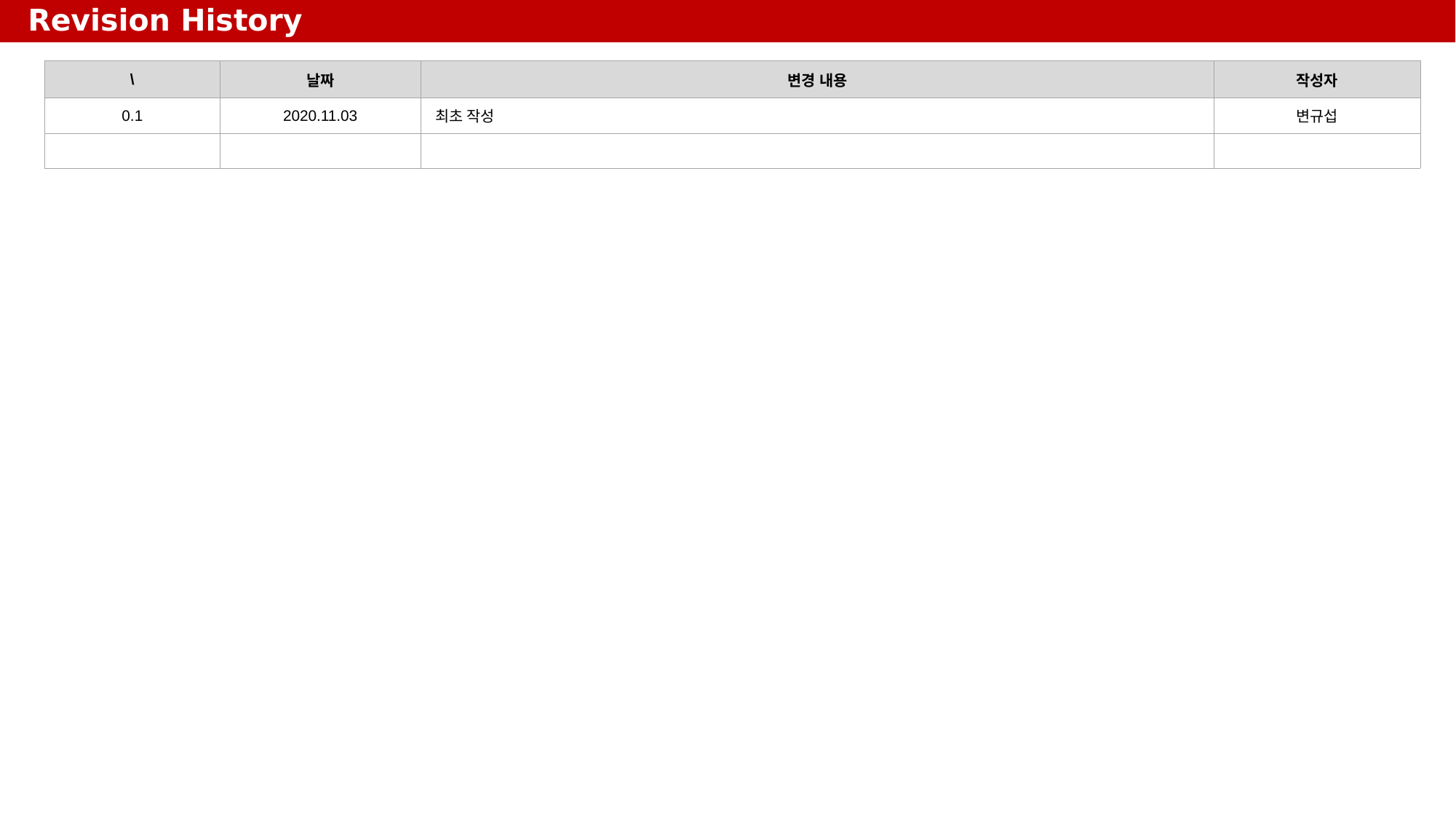

Revision History
| \ | 날짜 | 변경 내용 | 작성자 |
| --- | --- | --- | --- |
| 0.1 | 2020.11.03 | 최초 작성 | 변규섭 |
|  |  |  |  |